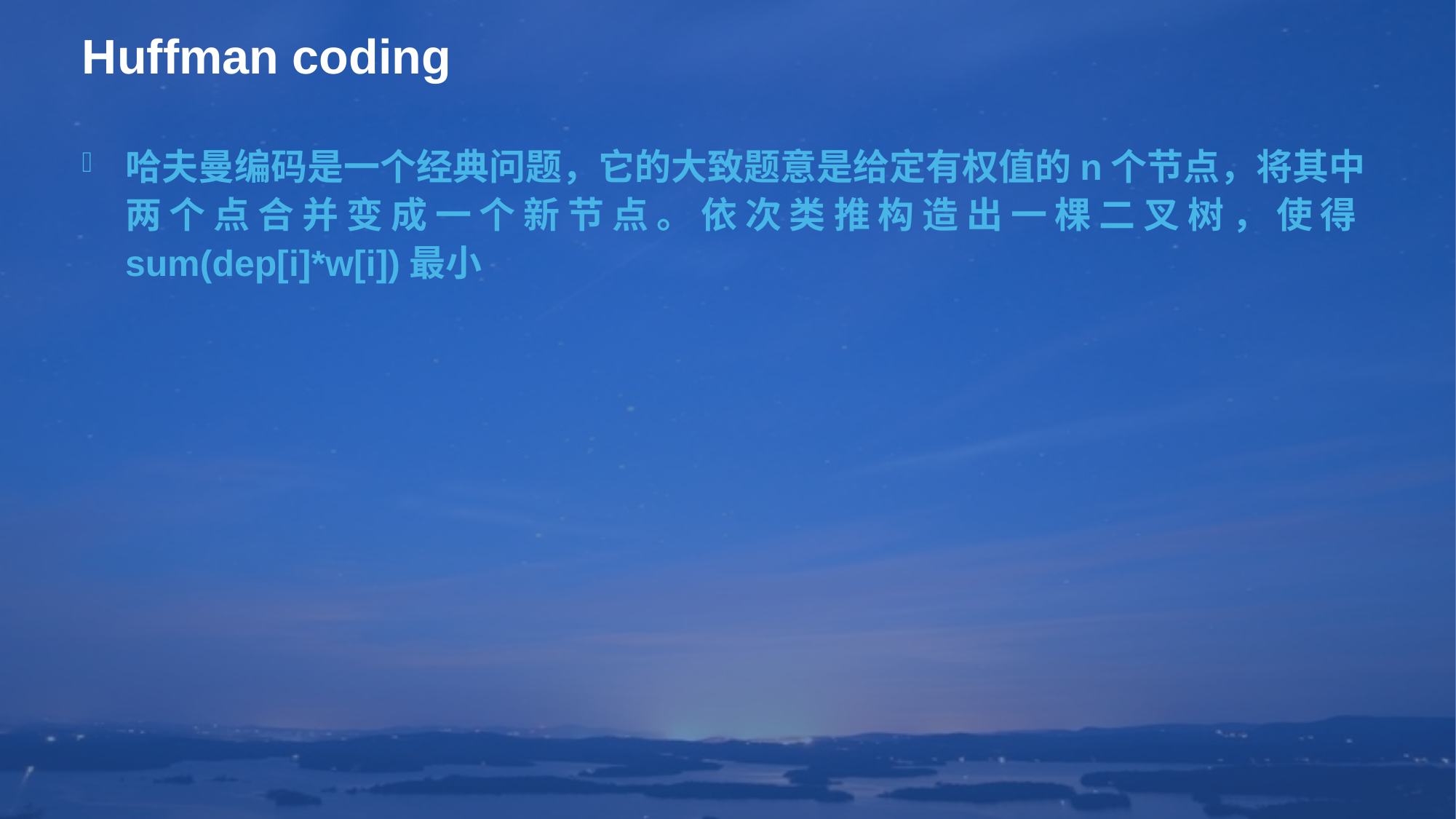

# Huffman coding
哈夫曼编码是一个经典问题，它的大致题意是给定有权值的n个节点，将其中两个点合并变成一个新节点。依次类推构造出一棵二叉树，使得sum(dep[i]*w[i])最小